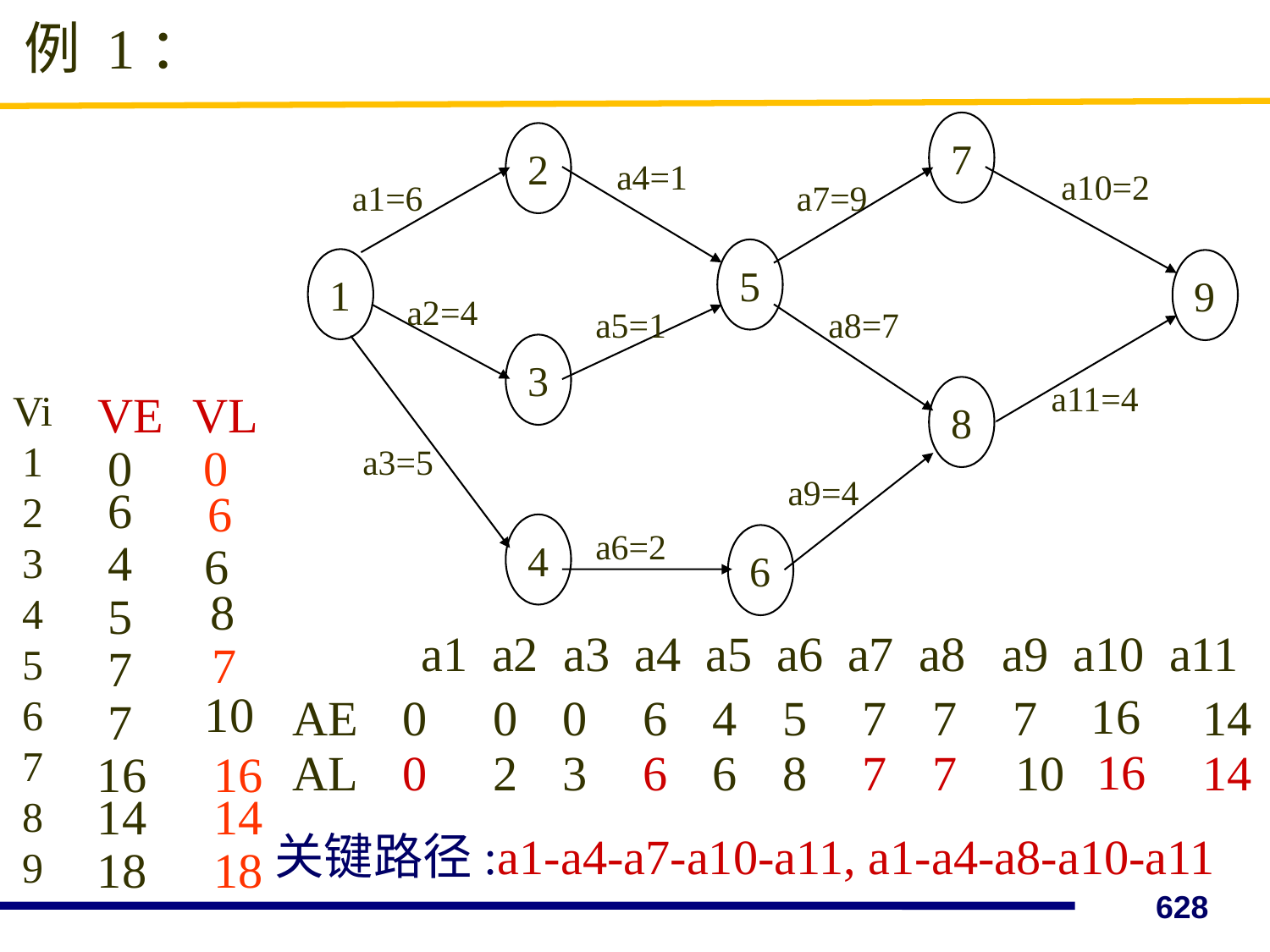

例 1：
7
2
a4=1
a10=2

a1=6
a7=9
5
1
9
a2=4
a5=1
a8=7

3
a11=4
8
a3=5

a9=4
4
a6=2
6

Vi
1
2
3
4
5
6
7
8
9
VE
VL
0
0
6
6
4
6
8
5
a1  a2  a3  a4  a5  a6  a7  a8   a9  a10  a11
7
7
10
16
AE
0
0
0
6
4
5
7
7
7
14
7
16
AL
0
2
3
6
6
8
7
7
10
14
16
16
14
14
关键路径:a1-a4-a7-a10-a11, a1-a4-a8-a10-a11
18
18
628